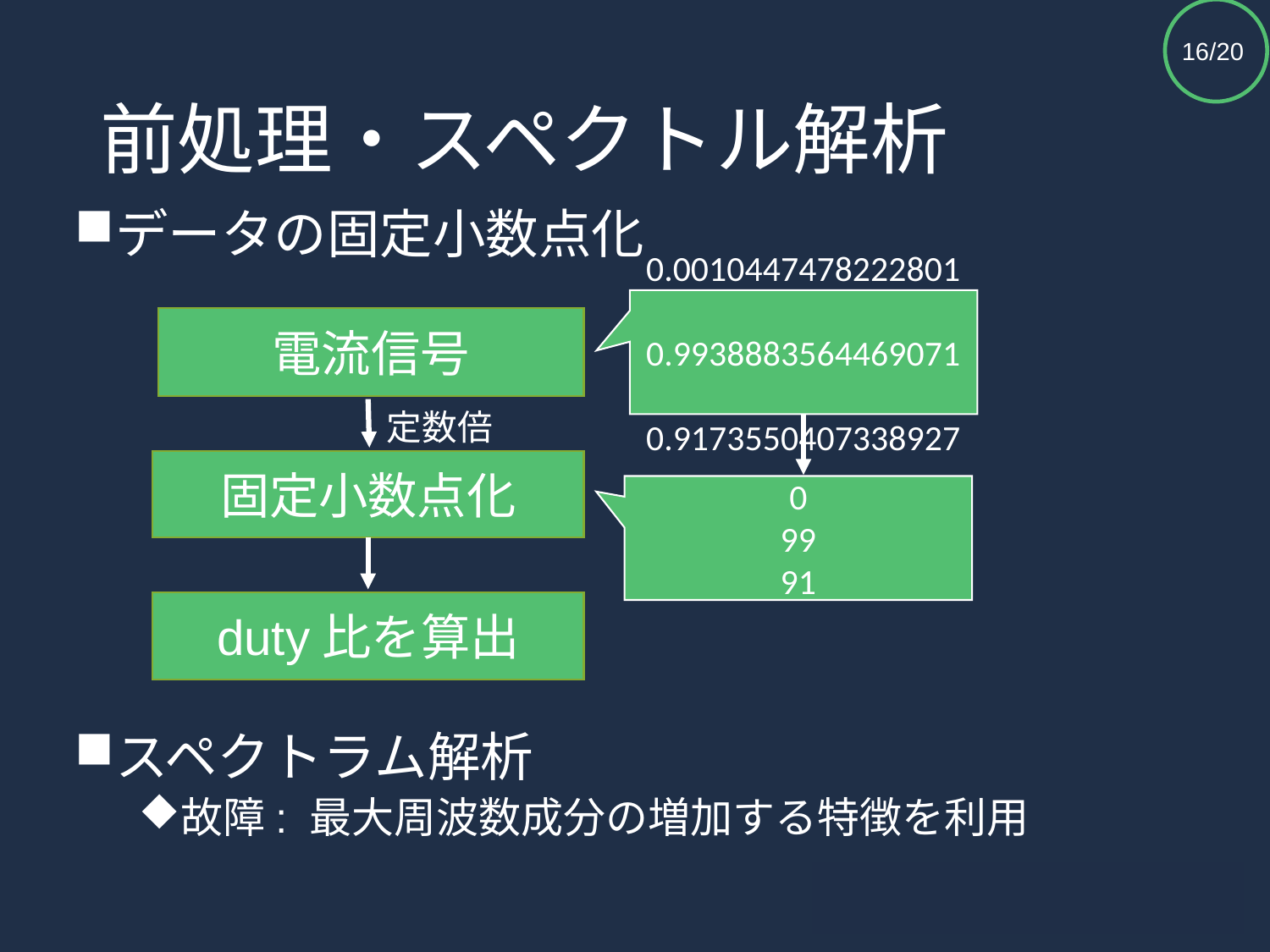

# 前処理・スペクトル解析
データの固定小数点化

スペクトラム解析
故障: 最大周波数成分の増加する特徴を利用
0.0010447478222801
 0.9938883564469071
 0.9173550407338927
電流信号
定数倍
固定小数点化
0
99
91
duty比を算出